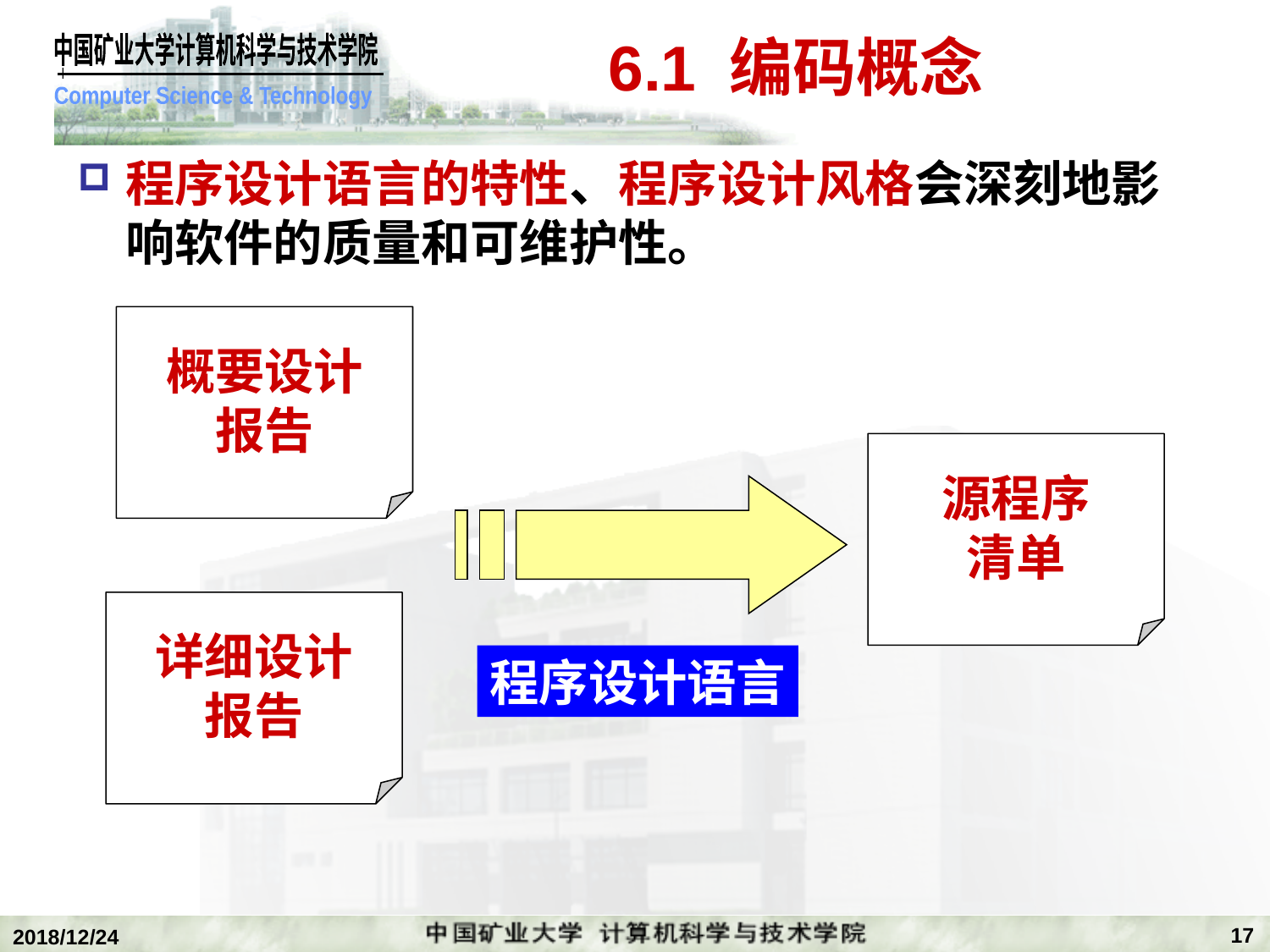

# 6.1 编码概念
程序设计语言的特性、程序设计风格会深刻地影响软件的质量和可维护性。
概要设计
报告
源程序
清单

详细设计
报告
程序设计语言
17
2018/12/24